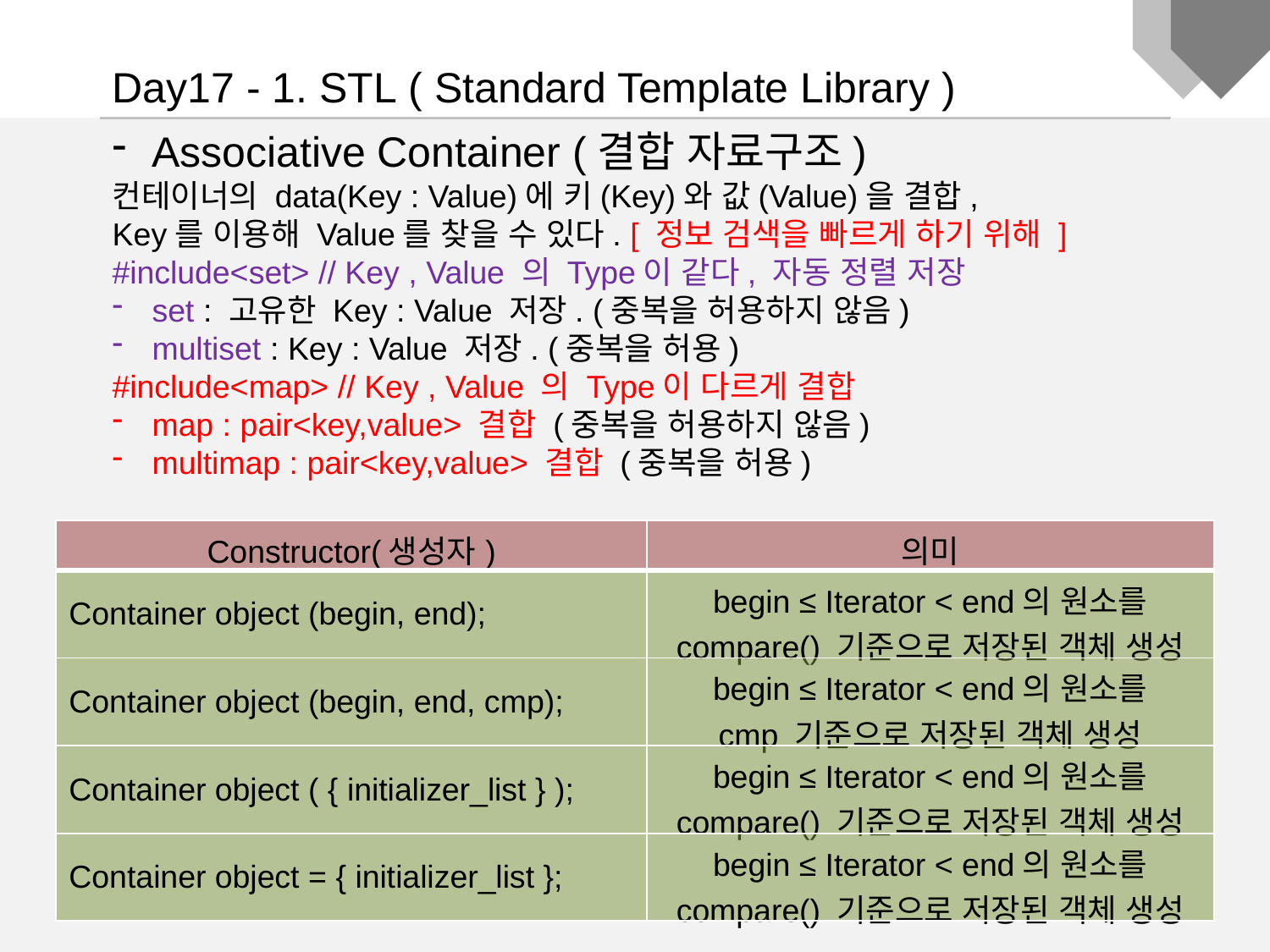

Day17 - 1. STL ( Standard Template Library )
Associative Container (결합 자료구조)
컨테이너의 data(Key : Value)에 키(Key)와 값(Value)을 결합,
Key를 이용해 Value를 찾을 수 있다. [ 정보 검색을 빠르게 하기 위해 ]
#include<set> // Key , Value 의 Type이 같다, 자동 정렬 저장
set : 고유한 Key : Value 저장. (중복을 허용하지 않음)
multiset : Key : Value 저장. (중복을 허용)
#include<map> // Key , Value 의 Type이 다르게 결합
map : pair<key,value> 결합 (중복을 허용하지 않음)
multimap : pair<key,value> 결합 (중복을 허용)
| Constructor(생성자) | 의미 |
| --- | --- |
| Container object (begin, end); | begin ≤ Iterator < end의 원소를 compare() 기준으로 저장된 객체 생성 |
| Container object (begin, end, cmp); | begin ≤ Iterator < end의 원소를 cmp 기준으로 저장된 객체 생성 |
| Container object ( { initializer\_list } ); | begin ≤ Iterator < end의 원소를 compare() 기준으로 저장된 객체 생성 |
| Container object = { initializer\_list }; | begin ≤ Iterator < end의 원소를 compare() 기준으로 저장된 객체 생성 |